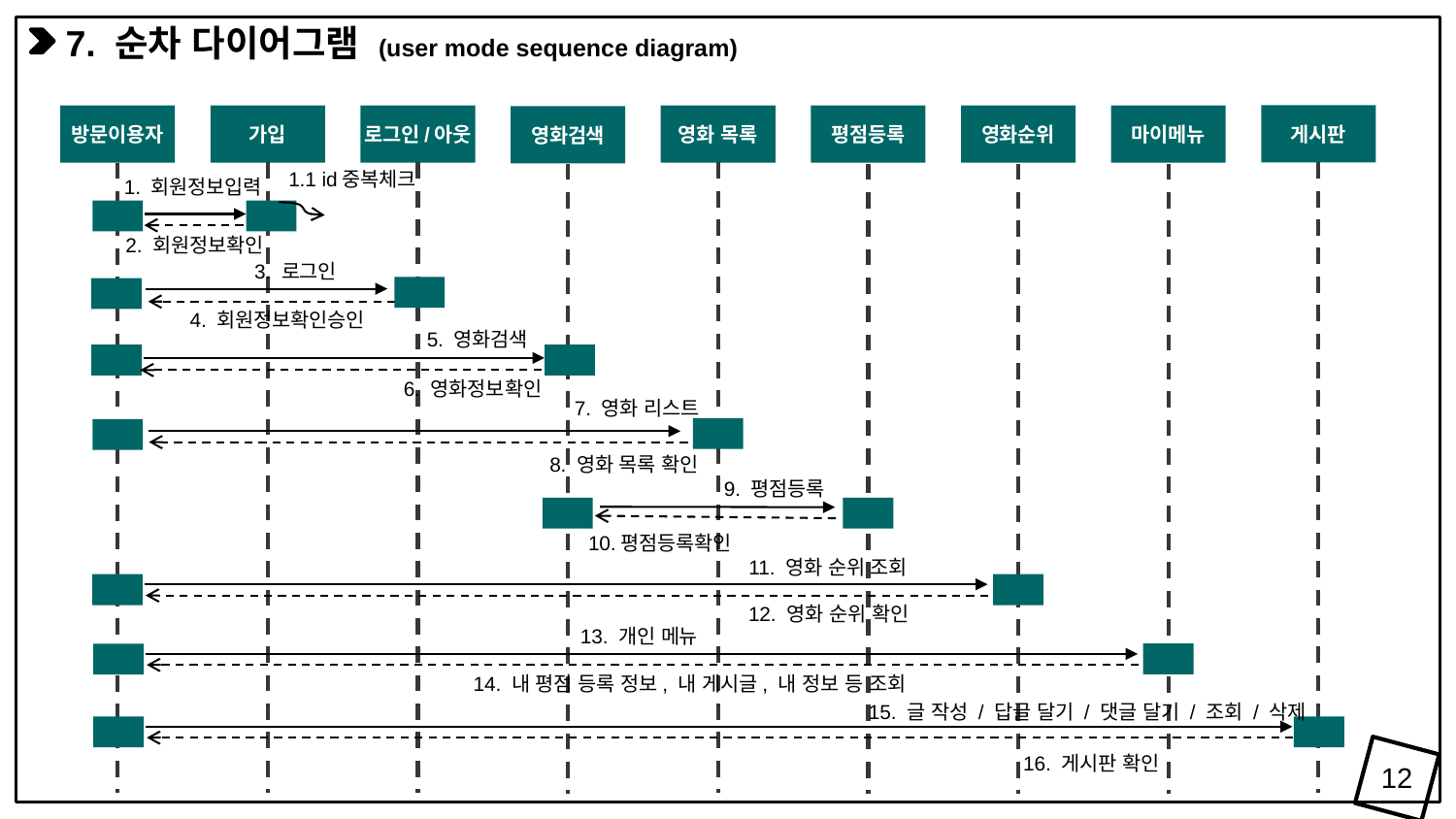

7. 순차 다이어그램 (user mode sequence diagram)

게시판
방문이용자
가입
로그인/아웃
영화 목록
평점등록
영화순위
마이메뉴
영화검색
1.1 id중복체크
1. 회원정보입력

2. 회원정보확인
3. 로그인

4. 회원정보확인승인
5. 영화검색

6. 영화정보확인
7. 영화 리스트

8. 영화 목록 확인
9. 평점등록

10.평점등록확인
11. 영화 순위 조회

12. 영화 순위 확인
13. 개인 메뉴

14. 내 평점 등록 정보, 내 게시글, 내 정보 등 조회
15. 글 작성 / 답글 달기 / 댓글 달기 / 조회 / 삭제

16. 게시판 확인

12